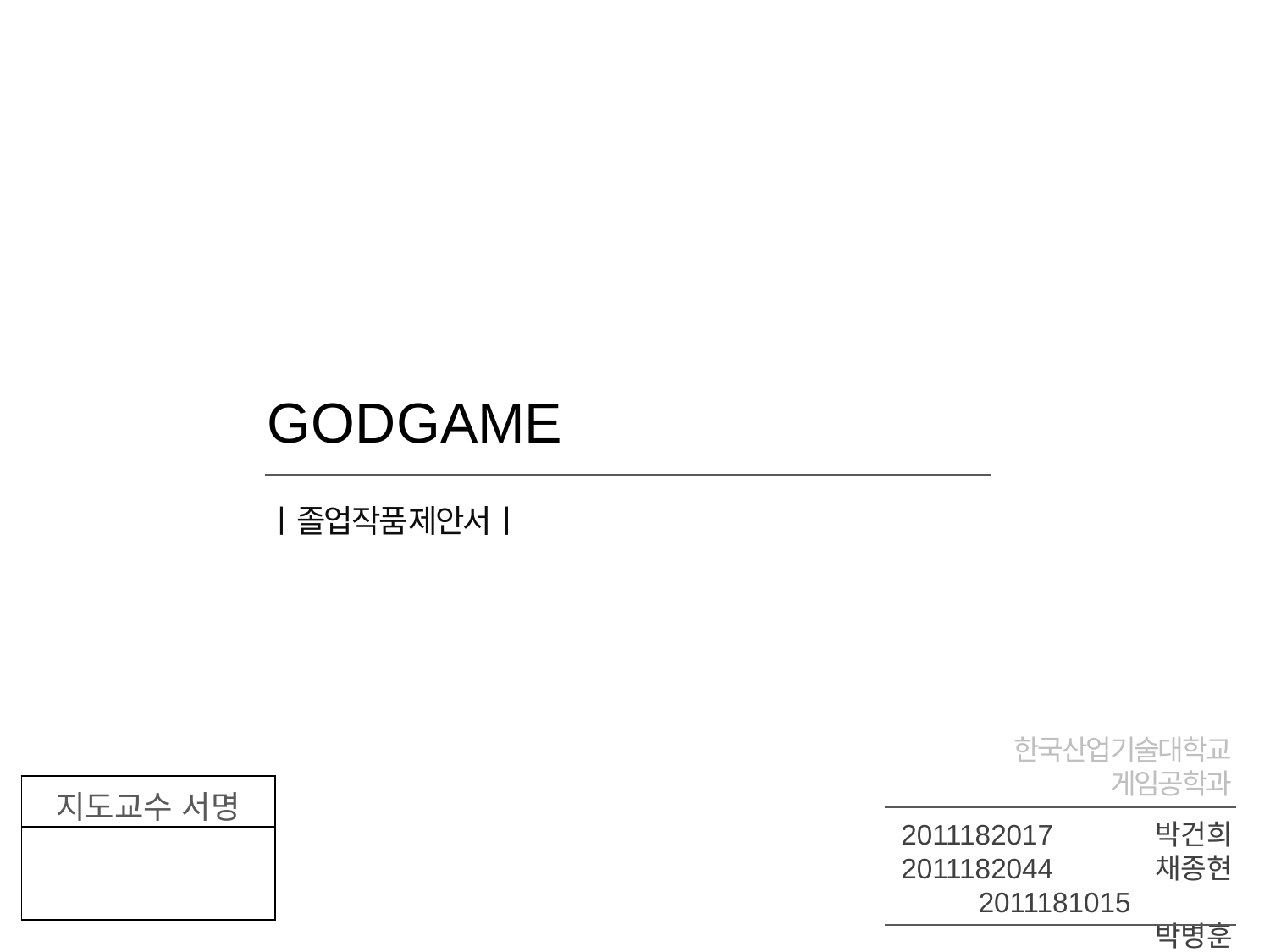

GODGAME
ㅣ졸업작품제안서ㅣ
한국산업기술대학교
게임공학과
| 지도교수 서명 |
| --- |
|  |
2011182017	박건희
2011182044	채종현
2011181015		박병훈